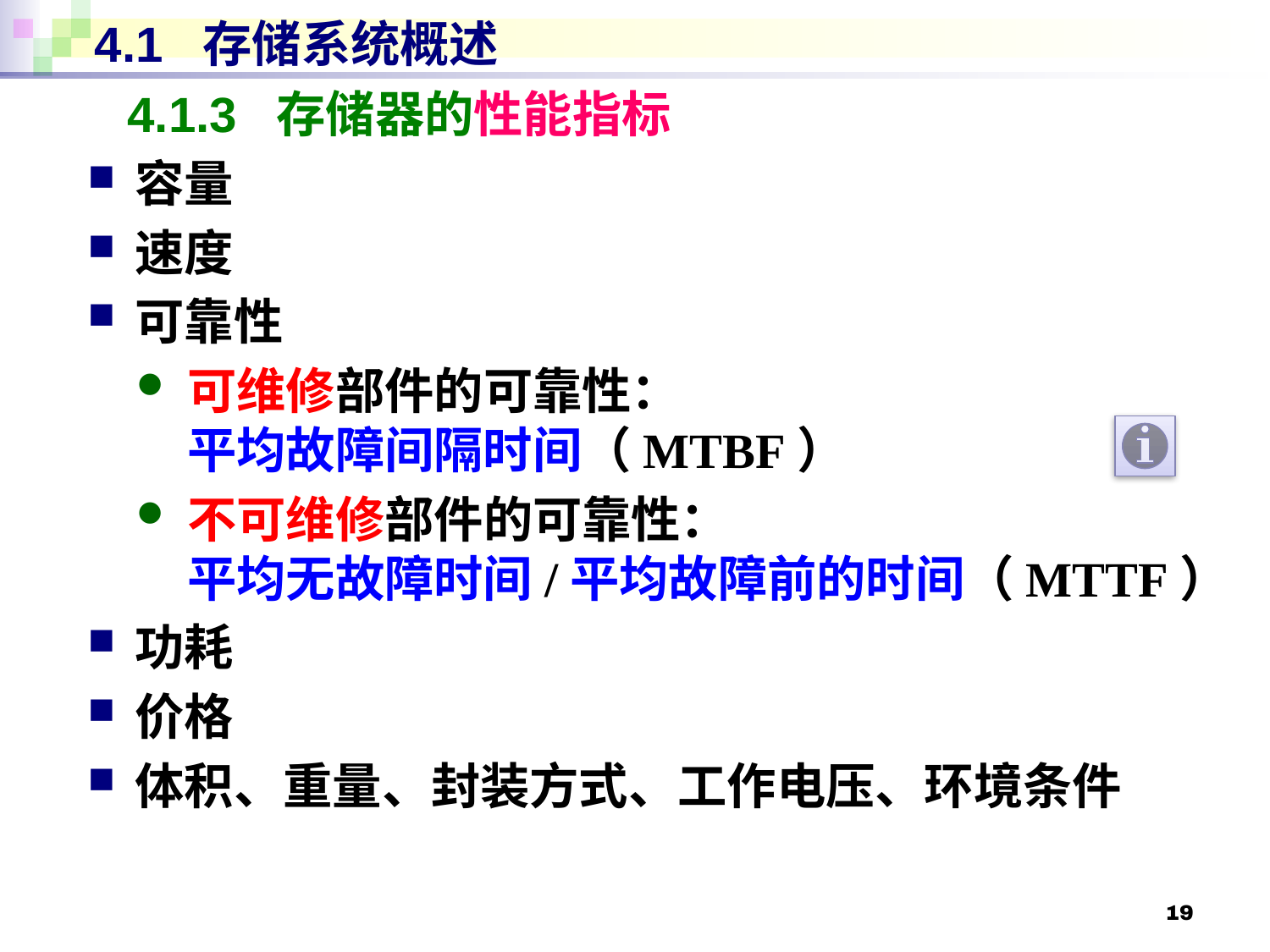

# 4.1  存储系统概述
4.1.3  存储器的性能指标
容量
速度
可靠性
可维修部件的可靠性：
平均故障间隔时间（MTBF）
不可维修部件的可靠性：
平均无故障时间/平均故障前的时间（MTTF）
功耗
价格
体积、重量、封装方式、工作电压、环境条件

19